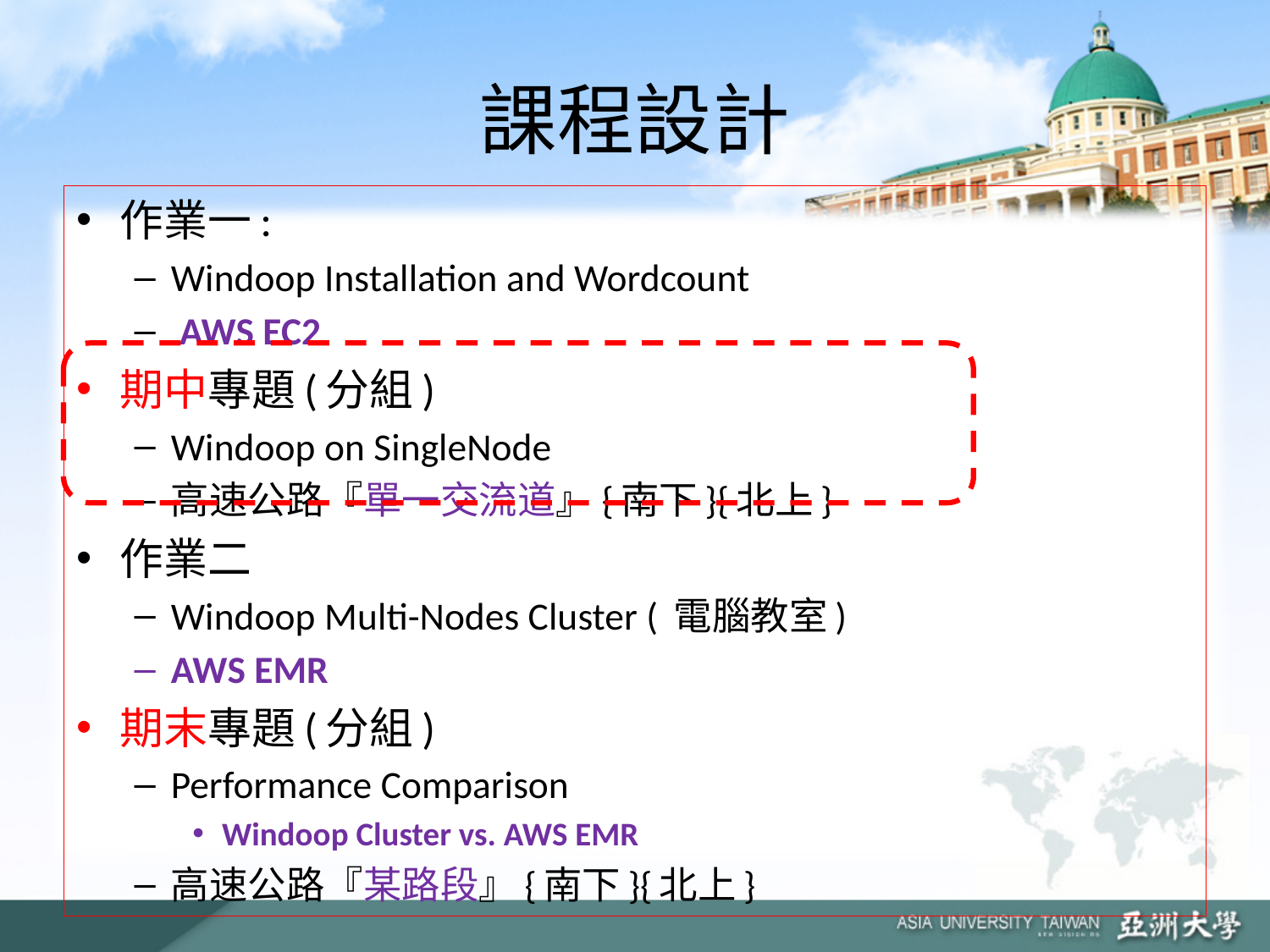

# 課程設計
作業一:
Windoop Installation and Wordcount
 AWS EC2
期中專題(分組)
Windoop on SingleNode
高速公路『單一交流道』{南下}{北上}
作業二
Windoop Multi-Nodes Cluster ( 電腦教室)
AWS EMR
期末專題(分組)
Performance Comparison
Windoop Cluster vs. AWS EMR
高速公路『某路段』{南下}{北上}